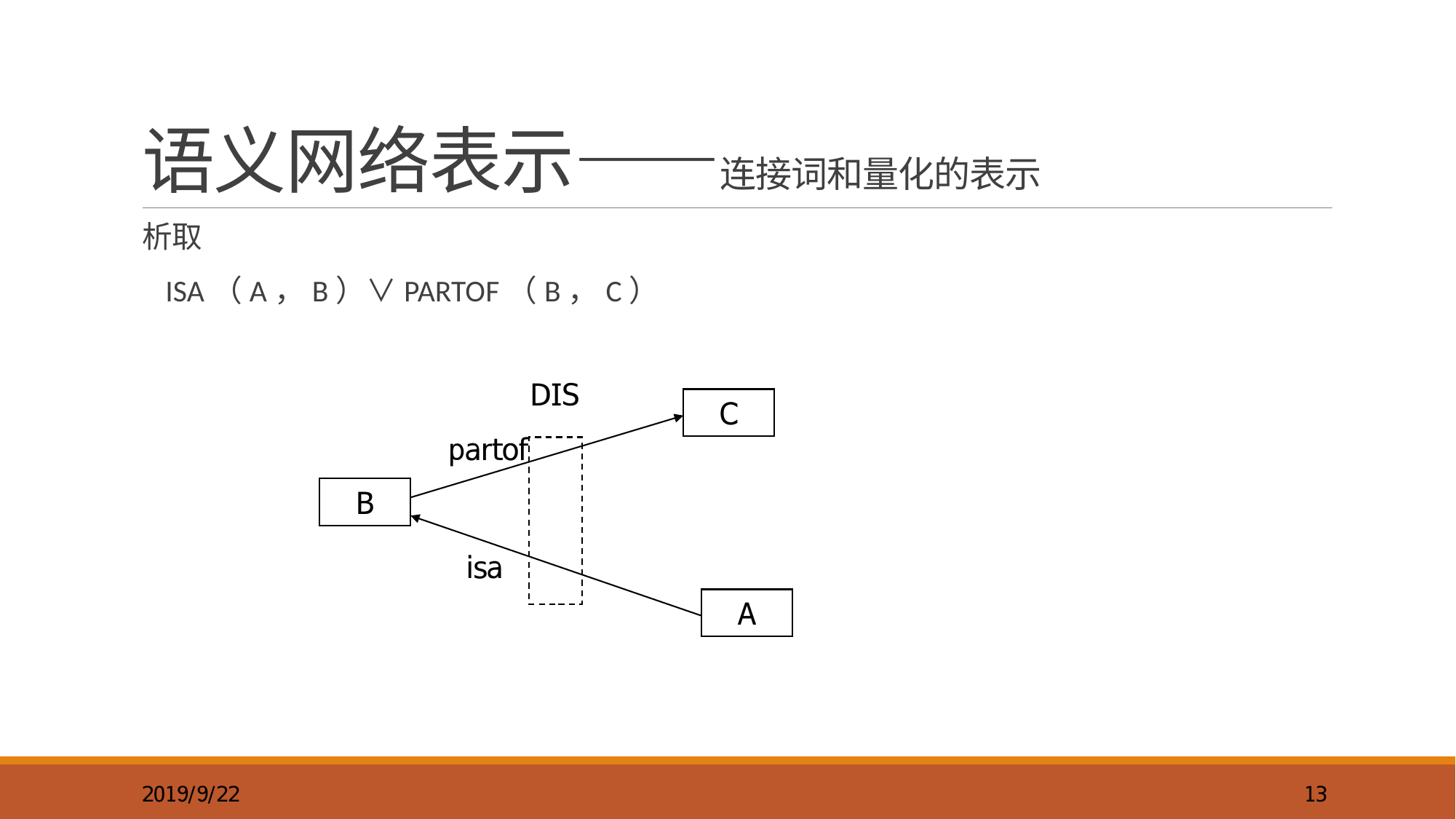

13
# 语义网络表示——连接词和量化的表示
析取
     ISA（A，B）∨PARTOF（B，C）
DIS
C

partof

B

isa
A
2019/9/22